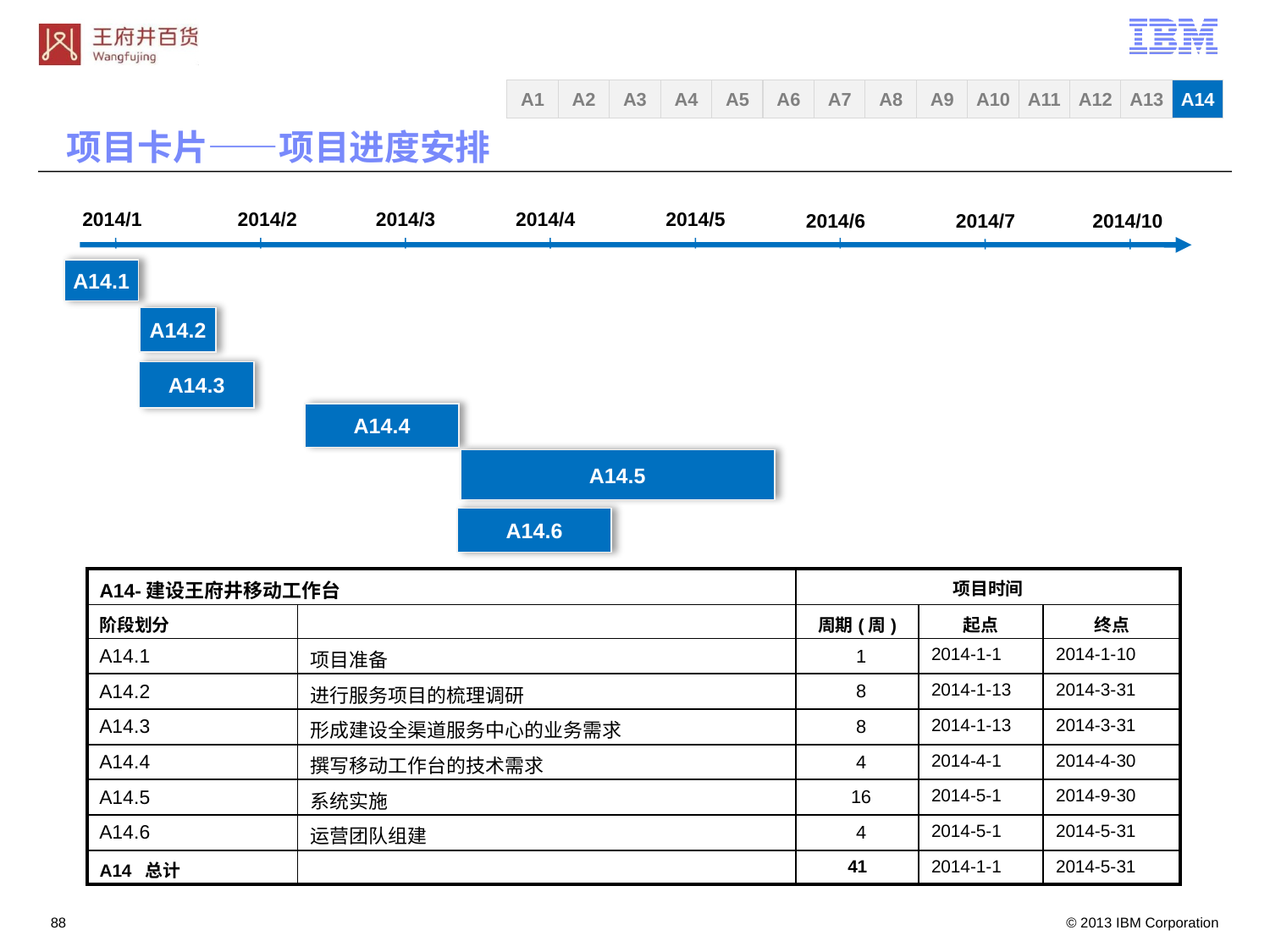

A3
A4
A5
A6
A7
A8
A9
A10
A11
A12
A13
A14
A1
A2
项目卡片——项目进度安排
2014/1
2014/2
2014/3
2014/4
2014/5
2014/6
2014/7
2014/10

A14.1
A14.2
A14.3
A14.4
A14.5
A14.6
| A14-建设王府井移动工作台 |  | 项目时间 |  |  |
| --- | --- | --- | --- | --- |
| 阶段划分 |  | 周期(周) | 起点 | 终点 |
| A14.1 | 项目准备 | 1 | 2014-1-1 | 2014-1-10 |
| A14.2 | 进行服务项目的梳理调研 | 8 | 2014-1-13 | 2014-3-31 |
| A14.3 | 形成建设全渠道服务中心的业务需求 | 8 | 2014-1-13 | 2014-3-31 |
| A14.4 | 撰写移动工作台的技术需求 | 4 | 2014-4-1 | 2014-4-30 |
| A14.5 | 系统实施 | 16 | 2014-5-1 | 2014-9-30 |
| A14.6 | 运营团队组建 | 4 | 2014-5-1 | 2014-5-31 |
| A14 总计 |  | 41 | 2014-1-1 | 2014-5-31 |
88